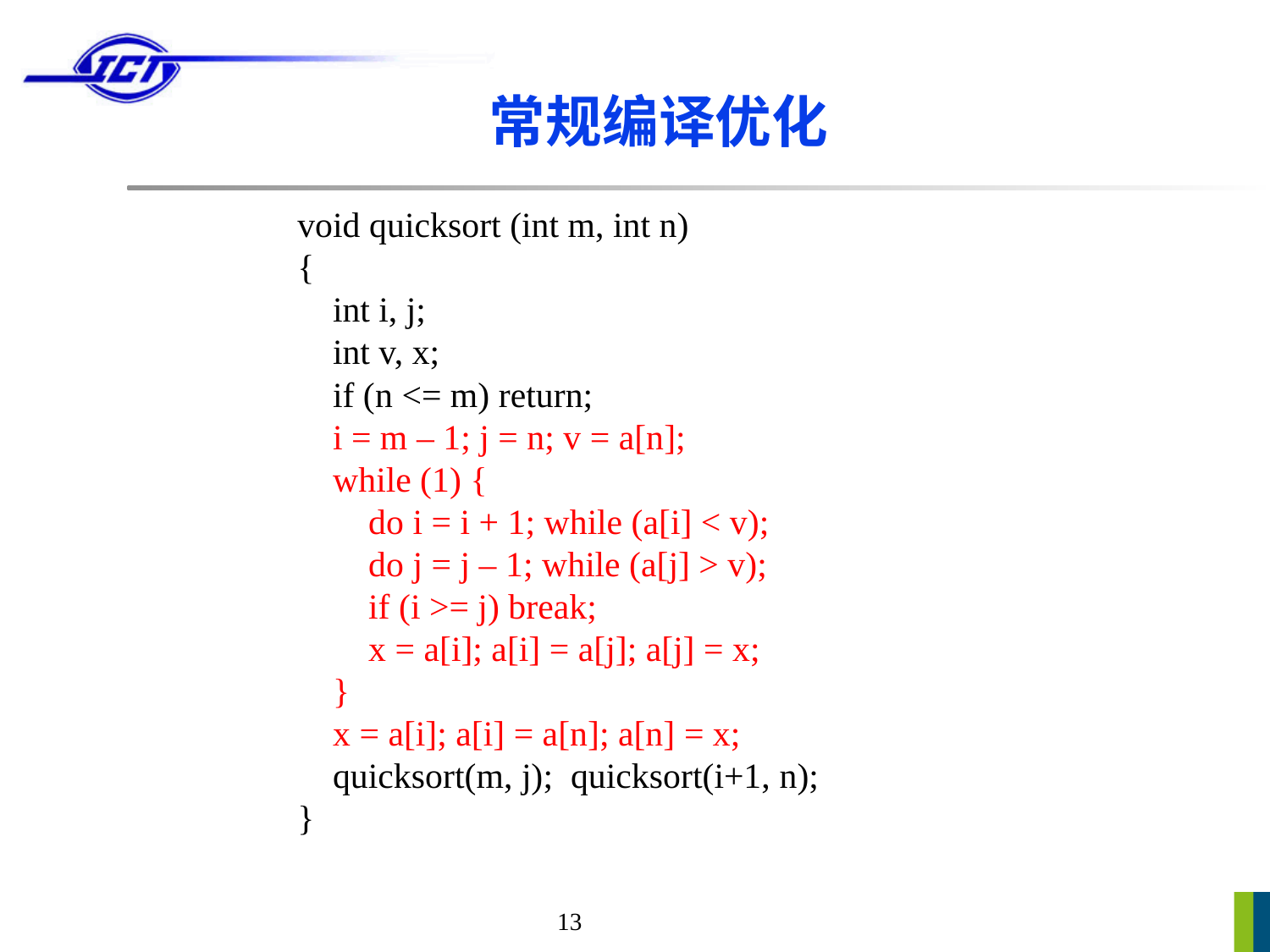

# 常规编译优化
void quicksort (int m, int n)
{
    int i, j;
    int v, x;
    if (n <= m) return;
    i = m – 1; j = n; v = a[n];
    while (1) {
        do i = i + 1; while (a[i] < v);
        do j = j – 1; while (a[j] > v);
        if (i >= j) break;
        x = a[i]; a[i] = a[j]; a[j] = x;
    }
    x = a[i]; a[i] = a[n]; a[n] = x;
    quicksort(m, j);  quicksort(i+1, n);
}